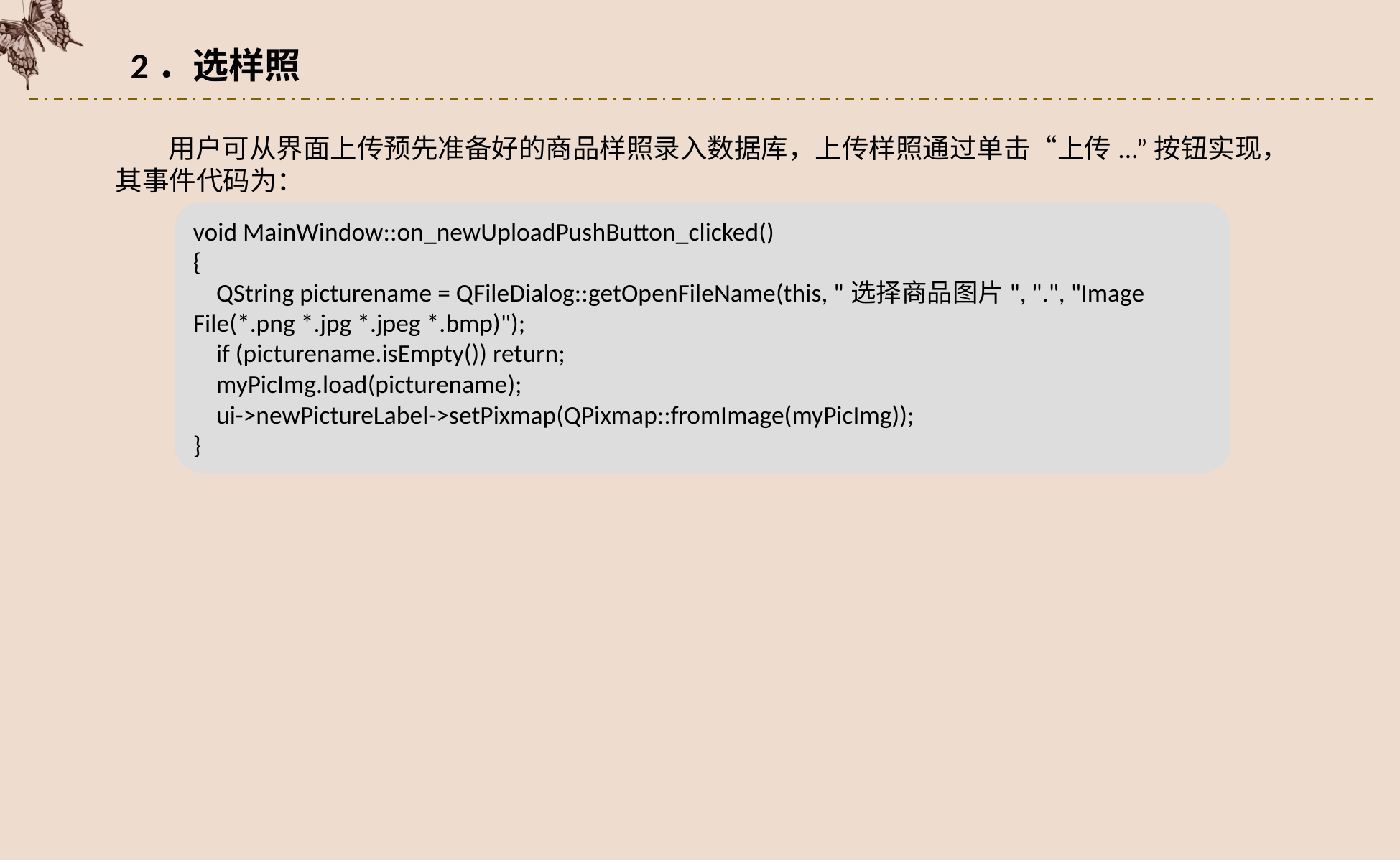

2．选样照
用户可从界面上传预先准备好的商品样照录入数据库，上传样照通过单击“上传...”按钮实现，其事件代码为：
void MainWindow::on_newUploadPushButton_clicked()
{
    QString picturename = QFileDialog::getOpenFileName(this, "选择商品图片", ".", "Image File(*.png *.jpg *.jpeg *.bmp)");
    if (picturename.isEmpty()) return;
    myPicImg.load(picturename);
    ui->newPictureLabel->setPixmap(QPixmap::fromImage(myPicImg));
}